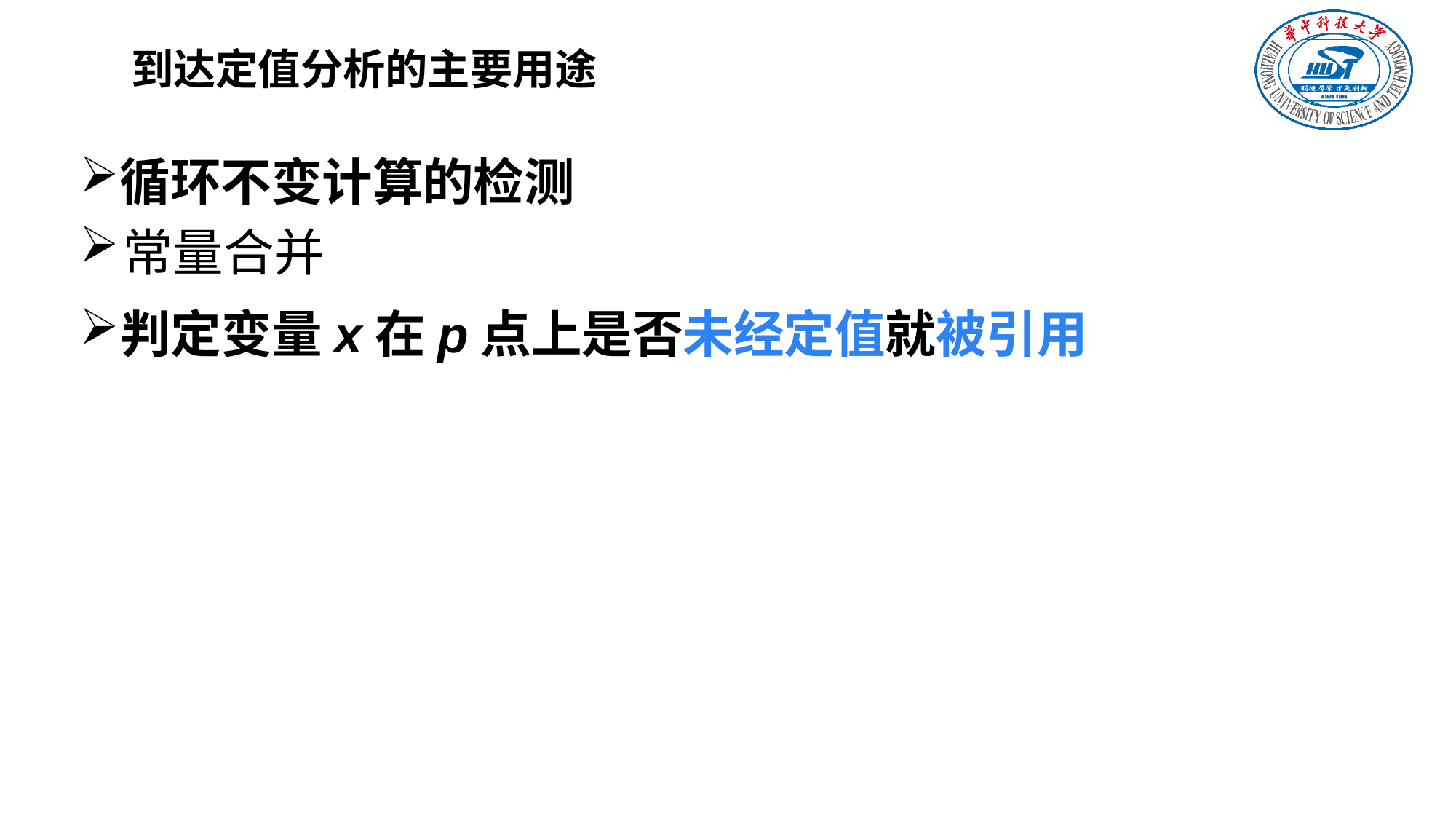

# 到达定值分析的主要用途
循环不变计算的检测
常量合并
判定变量x在p点上是否未经定值就被引用